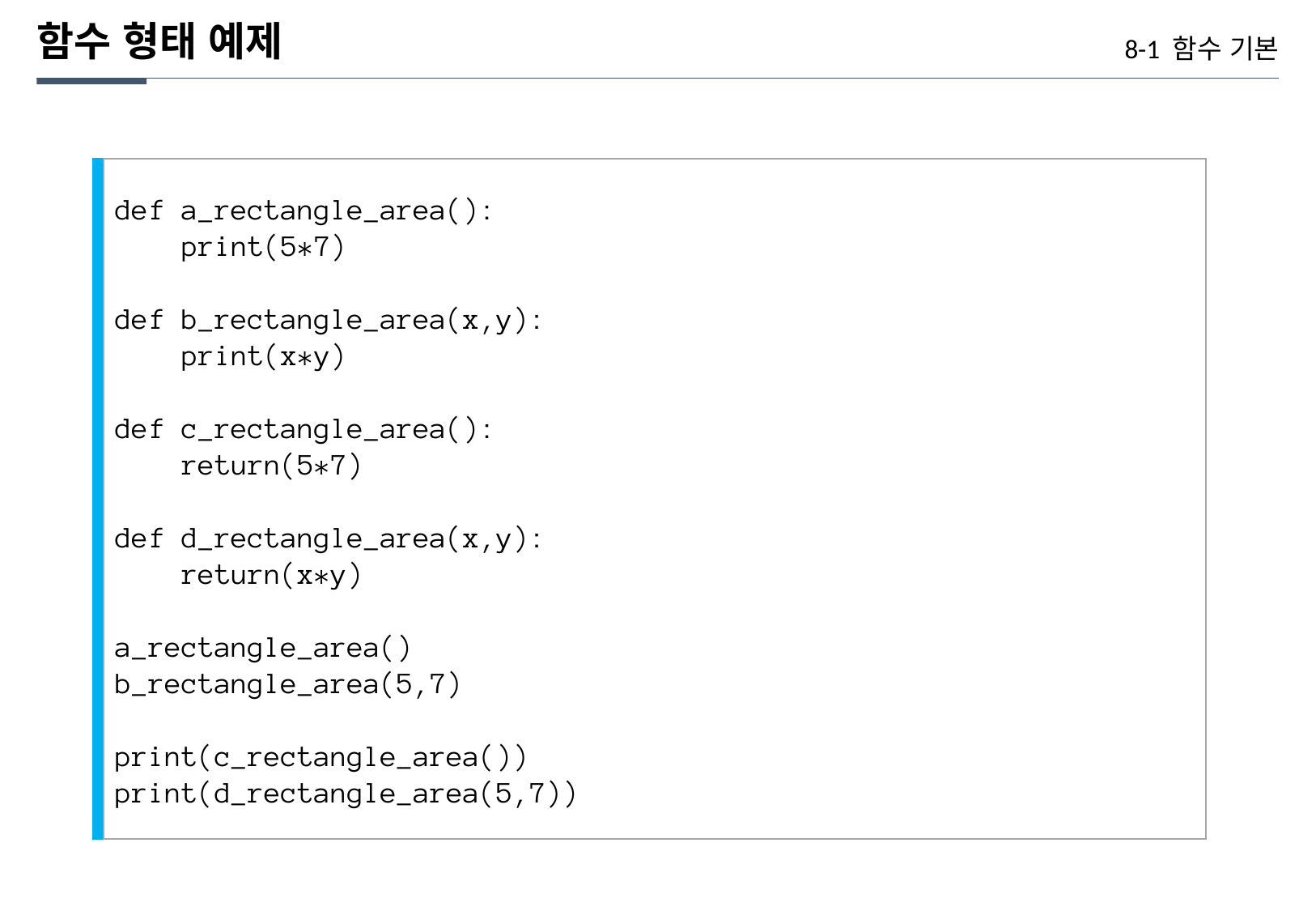

함수 형태 예제
8-1 함수 기본

def a_rectangle_area():
    print(5*7)

def b_rectangle_area(x,y):
    print(x*y)

def c_rectangle_area():
    return(5*7)

def d_rectangle_area(x,y):
    return(x*y)

a_rectangle_area()
b_rectangle_area(5,7)

print(c_rectangle_area())
print(d_rectangle_area(5,7))